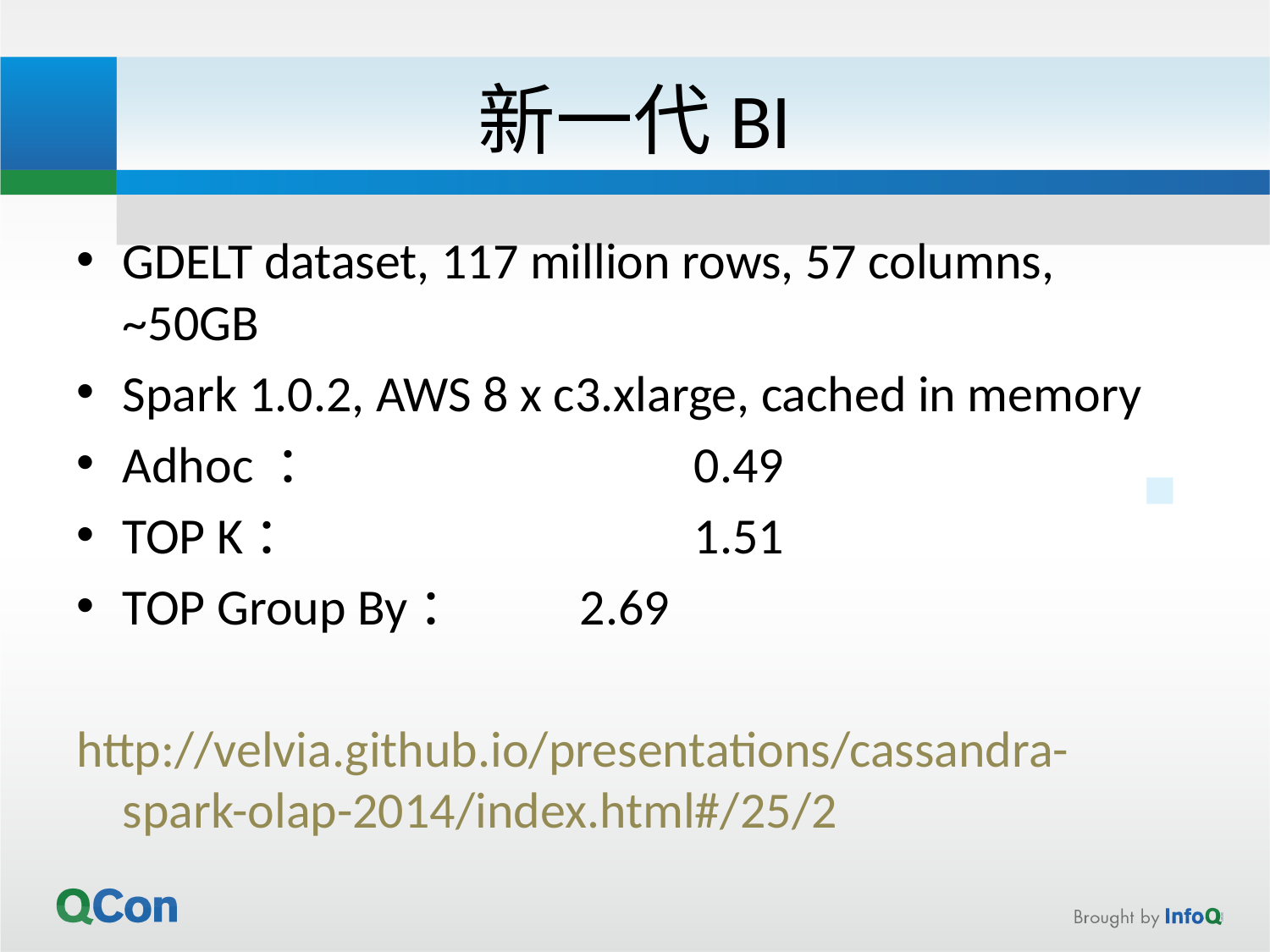

# 新一代BI
GDELT dataset, 117 million rows, 57 columns, ~50GB
Spark 1.0.2, AWS 8 x c3.xlarge, cached in memory
Adhoc ：				0.49
TOP K：				1.51
TOP Group By：	2.69

http://velvia.github.io/presentations/cassandra-spark-olap-2014/index.html#/25/2